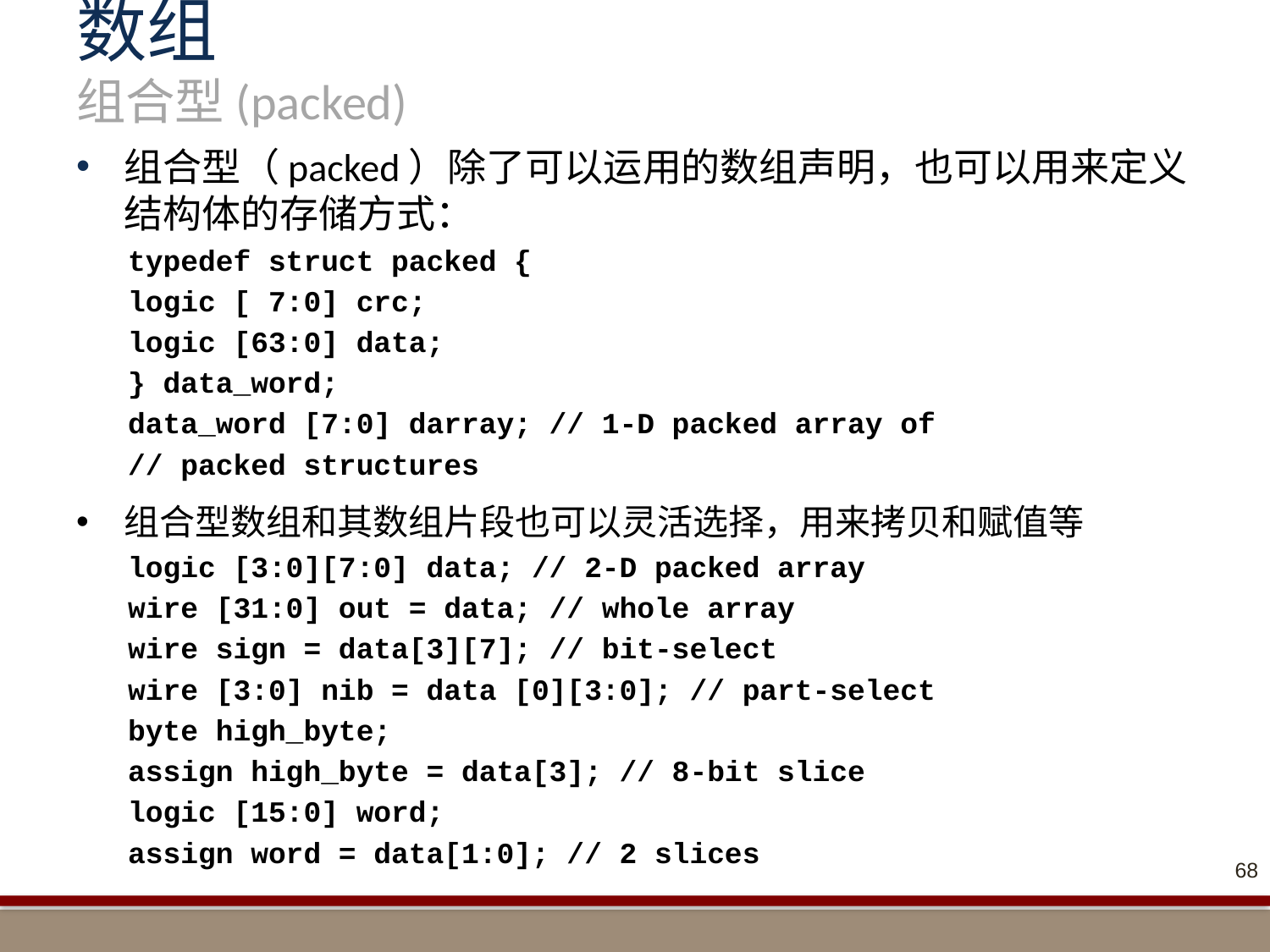

# 数组 组合型(packed)
组合型（packed）除了可以运用的数组声明，也可以用来定义结构体的存储方式：
typedef struct packed {
logic [ 7:0] crc;
logic [63:0] data;
} data_word;
data_word [7:0] darray; // 1-D packed array of
								// packed structures
组合型数组和其数组片段也可以灵活选择，用来拷贝和赋值等
logic [3:0][7:0] data; // 2-D packed array
wire [31:0] out = data; // whole array
wire sign = data[3][7]; // bit-select
wire [3:0] nib = data [0][3:0]; // part-select
byte high_byte;
assign high_byte = data[3]; // 8-bit slice
logic [15:0] word;
assign word = data[1:0]; // 2 slices
68